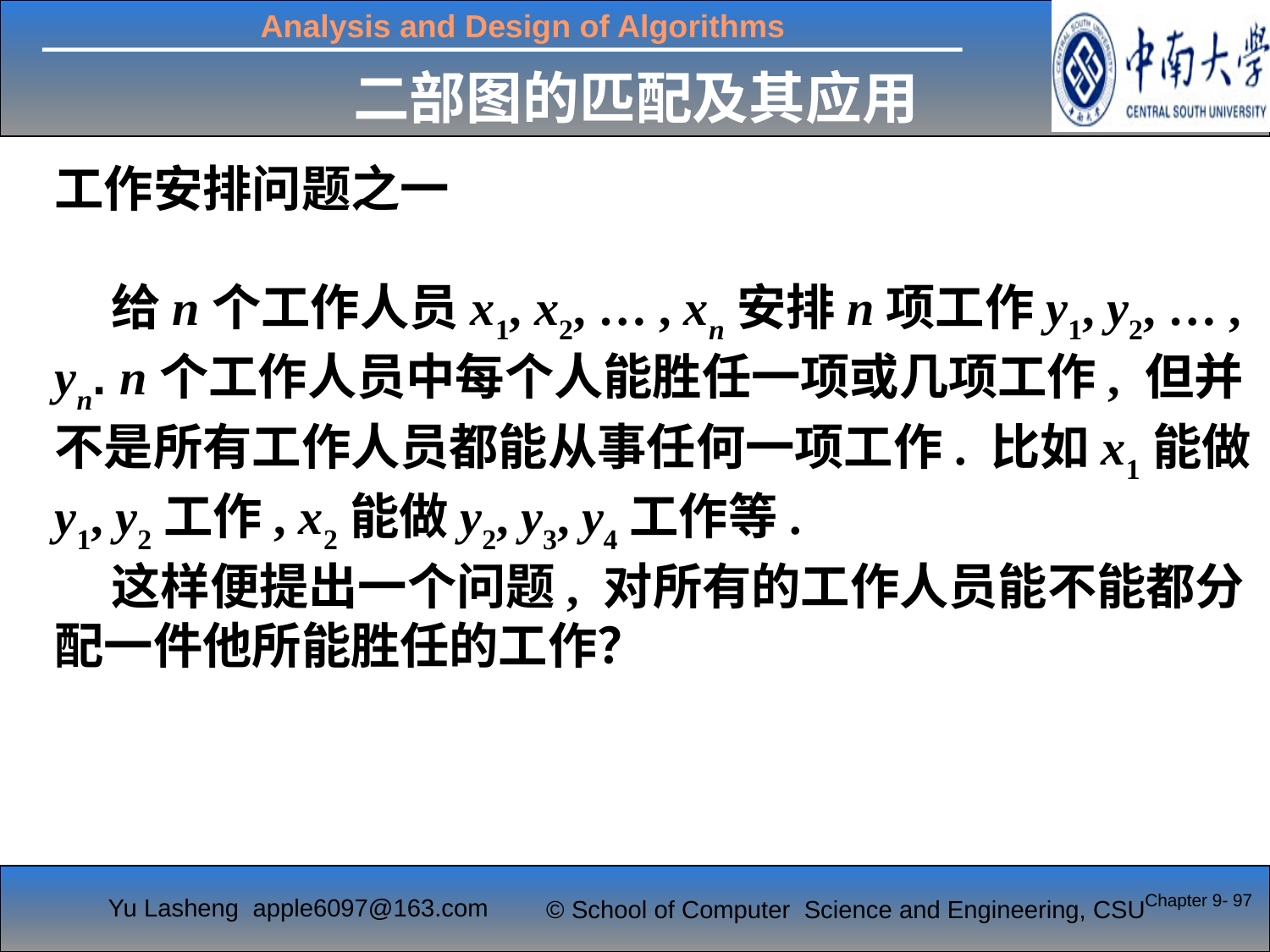

二部图的匹配及其应用
工作安排问题之一

    给n个工作人员x1, x2, … , xn安排n项工作y1, y2, … , yn. n个工作人员中每个人能胜任一项或几项工作, 但并不是所有工作人员都能从事任何一项工作. 比如x1能做y1, y2工作, x2能做y2, y3, y4工作等.
    这样便提出一个问题, 对所有的工作人员能不能都分配一件他所能胜任的工作？
Chapter 9- 97